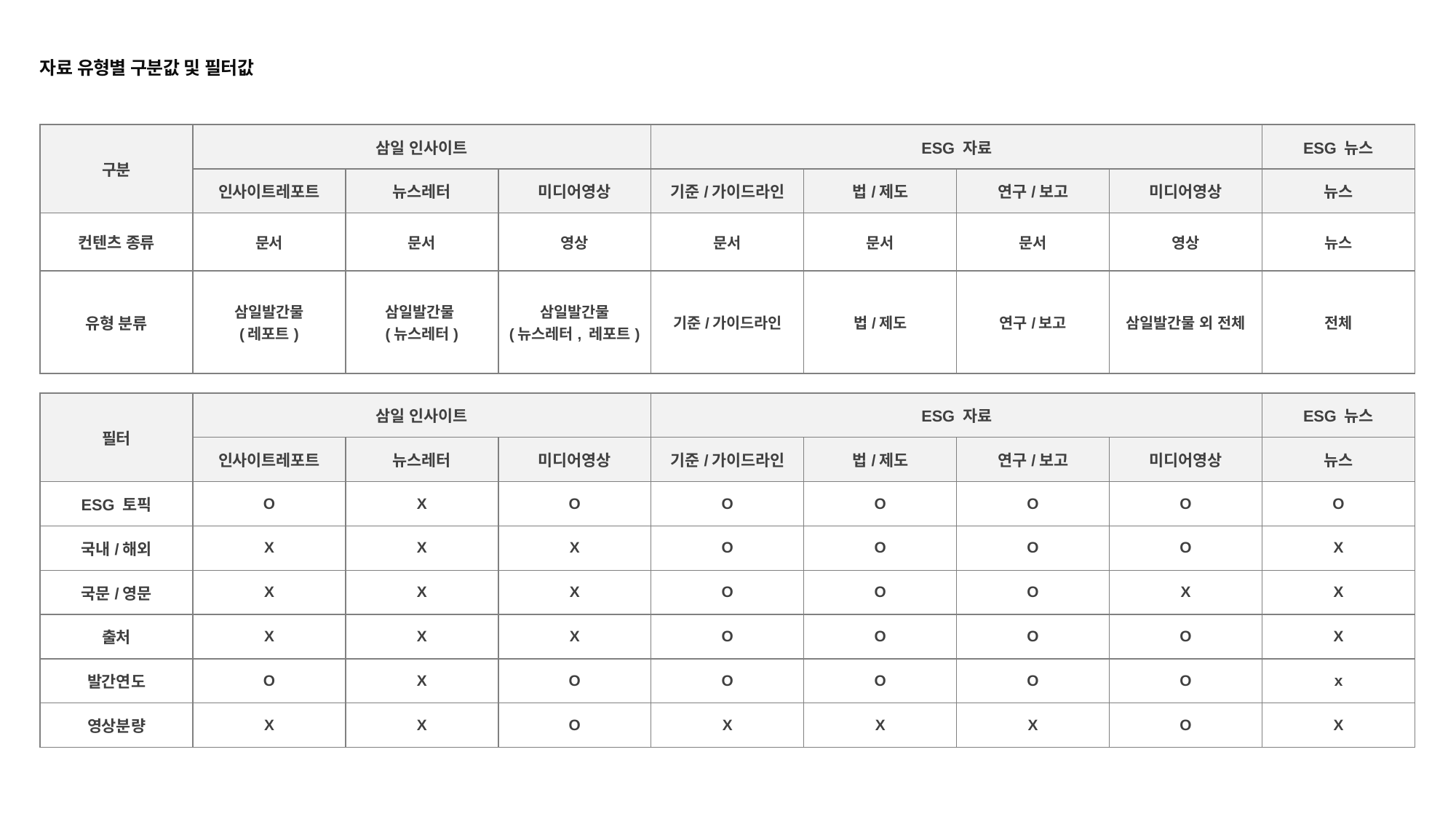

자료 유형별 구분값 및 필터값
| 구분 | 삼일 인사이트 |  |  | ESG 자료 |  |  |  | ESG 뉴스 |
| --- | --- | --- | --- | --- | --- | --- | --- | --- |
|  | 인사이트레포트 | 뉴스레터 | 미디어영상 | 기준/가이드라인 | 법/제도 | 연구/보고 | 미디어영상 | 뉴스 |
| 컨텐츠 종류 | 문서 | 문서 | 영상 | 문서 | 문서 | 문서 | 영상 | 뉴스 |
| 유형 분류 | 삼일발간물 (레포트) | 삼일발간물 (뉴스레터) | 삼일발간물 (뉴스레터, 레포트) | 기준/가이드라인 | 법/제도 | 연구/보고 | 삼일발간물 외 전체 | 전체 |
|  |  |  |  |  |  |  |  |  |
| 필터 | 삼일 인사이트 |  |  | ESG 자료 |  |  |  | ESG 뉴스 |
| 필터 | 인사이트레포트 | 뉴스레터 | 미디어영상 | 기준/가이드라인 | 법/제도 | 연구/보고 | 미디어영상 | 뉴스 |
| ESG 토픽 | O | X | O | O | O | O | O | O |
| 국내/해외 | X | X | X | O | O | O | O | X |
| 국문/영문 | X | X | X | O | O | O | X | X |
| 출처 | X | X | X | O | O | O | O | X |
| 발간연도 | O | X | O | O | O | O | O | x |
| 영상분량 | X | X | O | X | X | X | O | X |